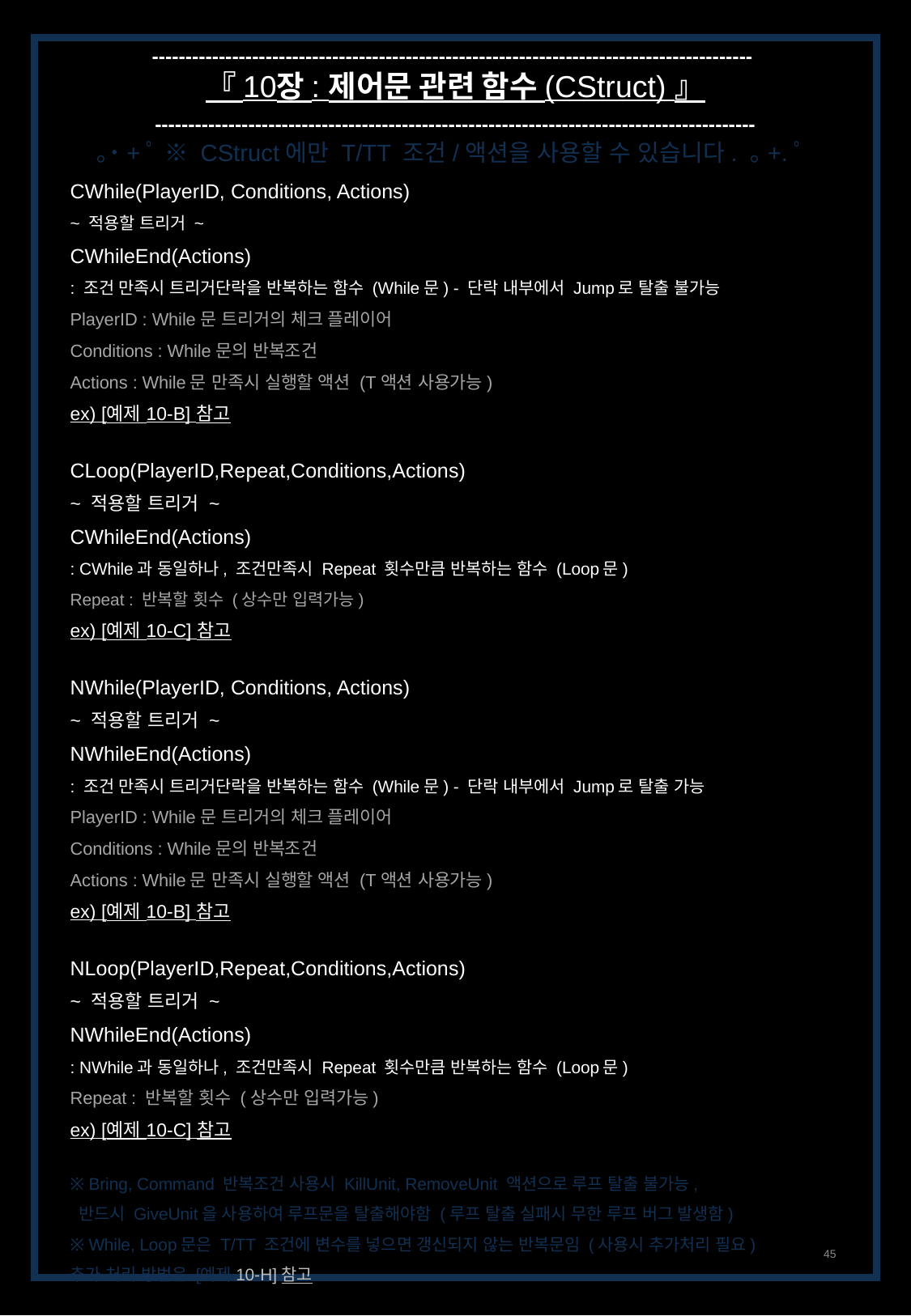

------------------------------------------------------------------------------------------
『 10장 : 제어문 관련 함수 (CStruct) 』
------------------------------------------------------------------------------------------

｡˙+ﾟ ※ CStruct에만 T/TT 조건/액션을 사용할 수 있습니다. ｡+.ﾟ
CWhile(PlayerID, Conditions, Actions)
~ 적용할 트리거 ~
CWhileEnd(Actions)
: 조건 만족시 트리거단락을 반복하는 함수 (While문) - 단락 내부에서 Jump로 탈출 불가능
PlayerID : While문 트리거의 체크 플레이어
Conditions : While문의 반복조건
Actions : While문 만족시 실행할 액션 (T액션 사용가능)
ex) [예제 10-B] 참고

CLoop(PlayerID,Repeat,Conditions,Actions)
~ 적용할 트리거 ~
CWhileEnd(Actions)
: CWhile과 동일하나, 조건만족시 Repeat 횟수만큼 반복하는 함수 (Loop문)
Repeat : 반복할 횟수 (상수만 입력가능)
ex) [예제 10-C] 참고

NWhile(PlayerID, Conditions, Actions)
~ 적용할 트리거 ~
NWhileEnd(Actions)
: 조건 만족시 트리거단락을 반복하는 함수 (While문) - 단락 내부에서 Jump로 탈출 가능
PlayerID : While문 트리거의 체크 플레이어
Conditions : While문의 반복조건
Actions : While문 만족시 실행할 액션 (T액션 사용가능)
ex) [예제 10-B] 참고

NLoop(PlayerID,Repeat,Conditions,Actions)
~ 적용할 트리거 ~
NWhileEnd(Actions)
: NWhile과 동일하나, 조건만족시 Repeat 횟수만큼 반복하는 함수 (Loop문)
Repeat : 반복할 횟수 (상수만 입력가능)
ex) [예제 10-C] 참고

※ Bring, Command 반복조건 사용시 KillUnit, RemoveUnit 액션으로 루프 탈출 불가능,
 반드시 GiveUnit을 사용하여 루프문을 탈출해야함 (루프 탈출 실패시 무한 루프 버그 발생함)
※ While, Loop문은 T/TT 조건에 변수를 넣으면 갱신되지 않는 반복문임 (사용시 추가처리 필요)
추가 처리 방법은 [예제 10-H] 참고
45